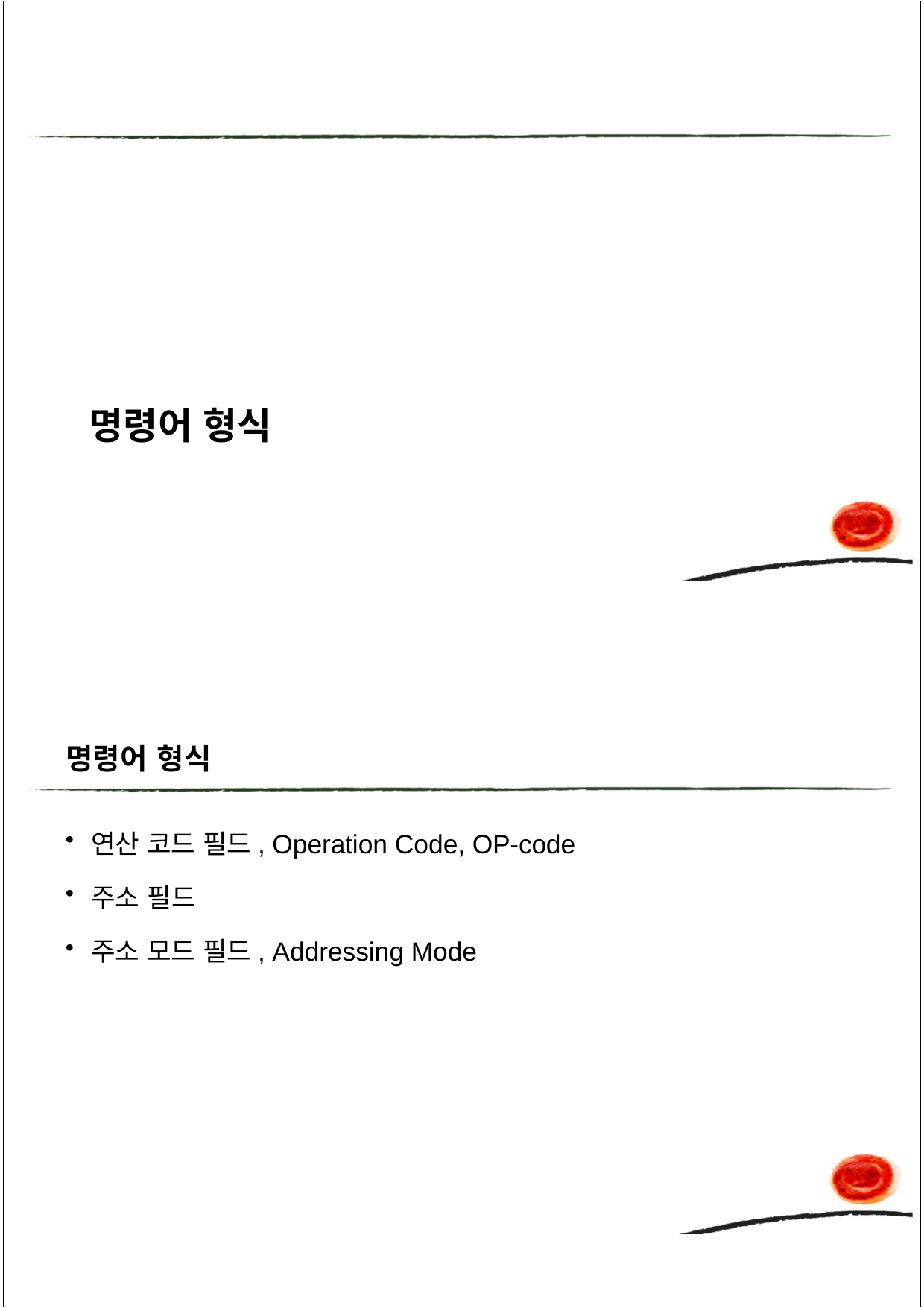

# 명령어 형식

명령어 형식

연산 코드 필드, Operation Code, OP-code
주소 필드
주소 모드 필드, Addressing Mode